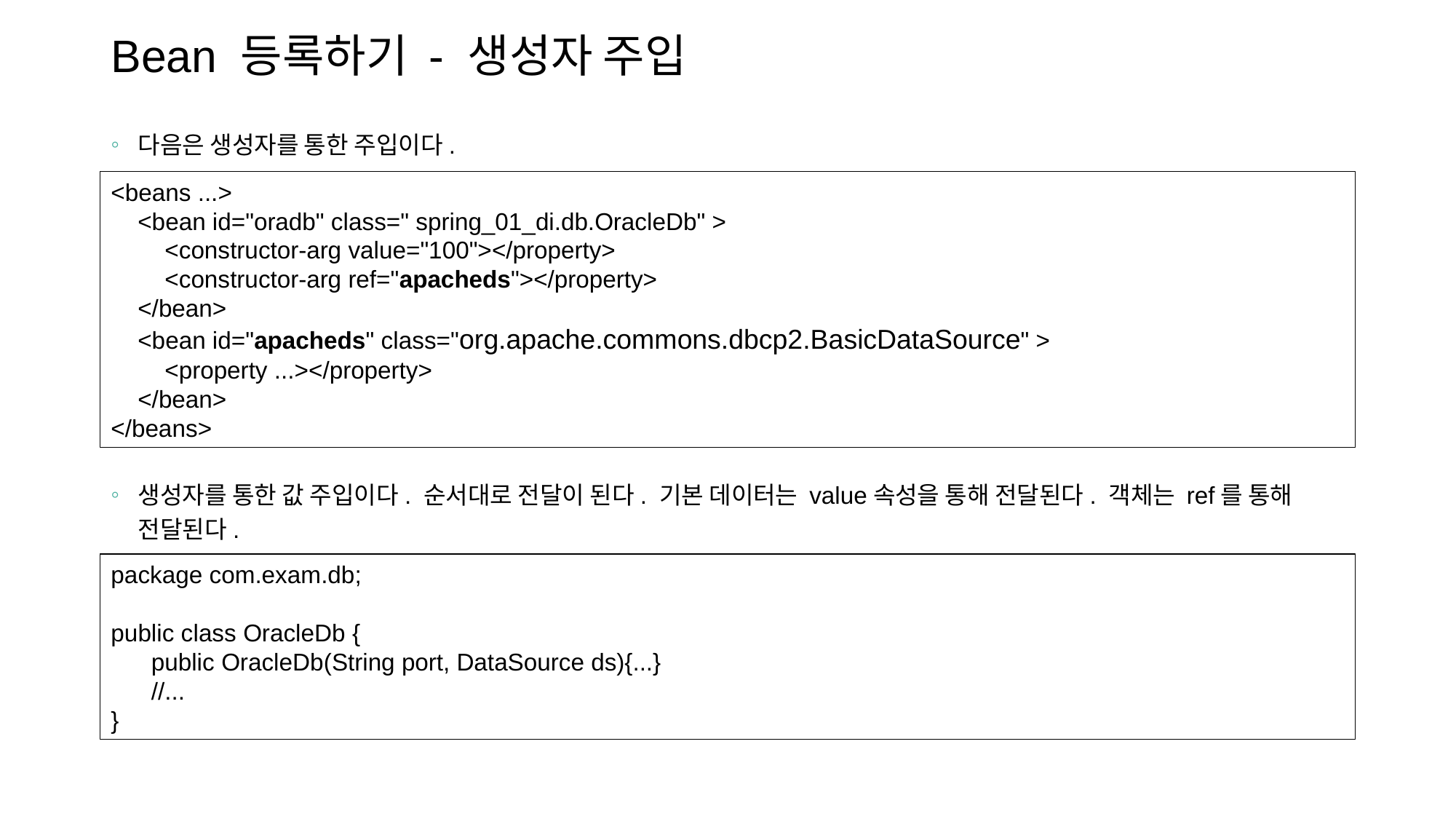

# Bean 등록하기 - 생성자 주입
다음은 생성자를 통한 주입이다.

생성자를 통한 값 주입이다. 순서대로 전달이 된다. 기본 데이터는 value속성을 통해 전달된다. 객체는 ref를 통해 전달된다.
<beans ...>
    <bean id="oradb" class=" spring_01_di.db.OracleDb" >
        <constructor-arg value="100"></property>
        <constructor-arg ref="apacheds"></property>
    </bean>
    <bean id="apacheds" class="org.apache.commons.dbcp2.BasicDataSource" >
        <property ...></property>
    </bean>
</beans>
package com.exam.db;

public class OracleDb {
      public OracleDb(String port, DataSource ds){...}
      //...
}